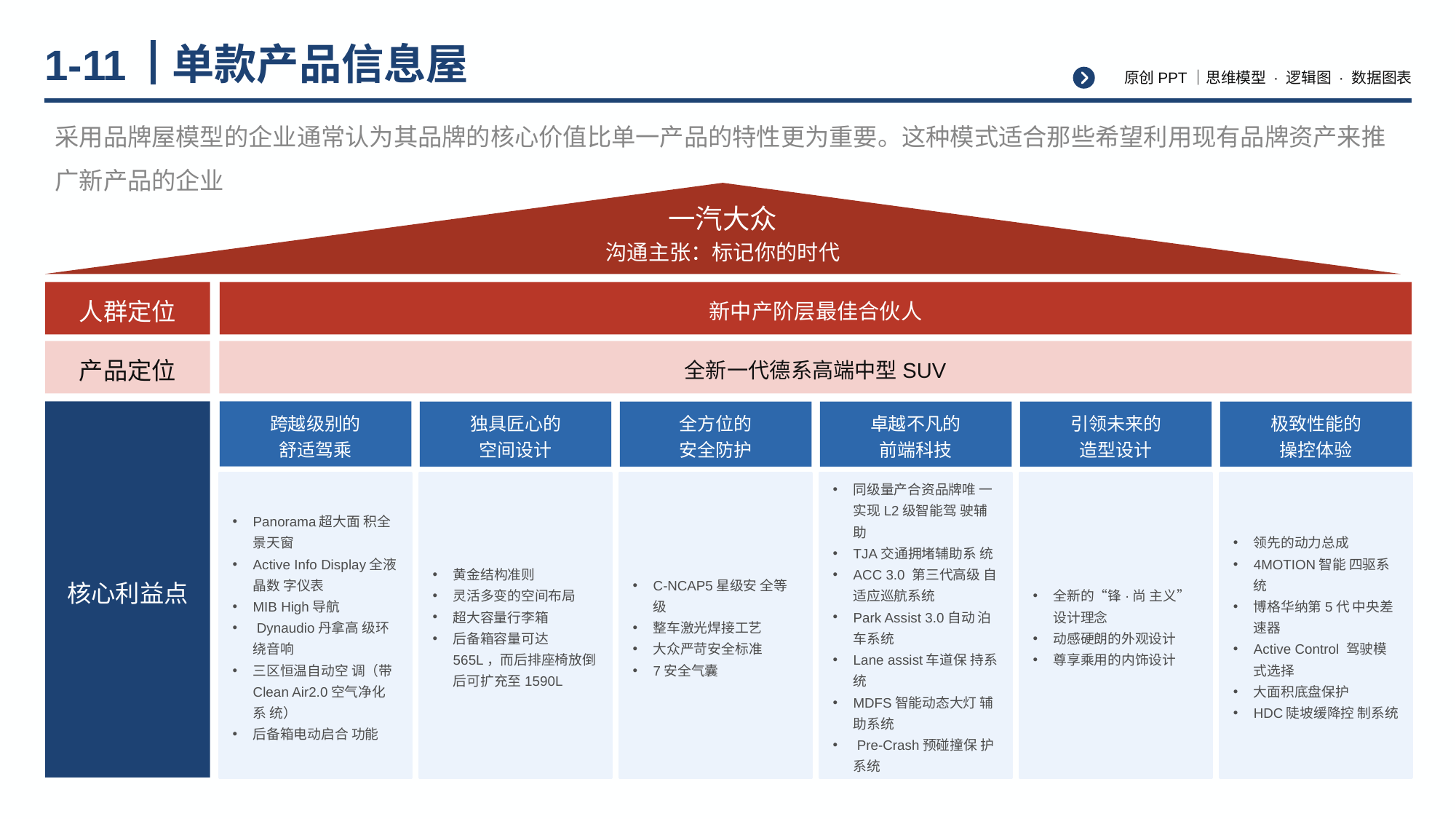

# 单款产品信息屋
1-11
采用品牌屋模型的企业通常认为其品牌的核心价值比单一产品的特性更为重要。这种模式适合那些希望利用现有品牌资产来推广新产品的企业

一汽大众
沟通主张：标记你的时代
人群定位
新中产阶层最佳合伙人
产品定位
全新一代德系高端中型SUV
核心利益点
跨越级别的
舒适驾乘
独具匠心的
空间设计
全方位的
安全防护
卓越不凡的
前端科技
引领未来的
造型设计
极致性能的
操控体验
Panorama超大面 积全景天窗
Active Info Display全液晶数 字仪表
MIB High导航
 Dynaudio丹拿高 级环绕音响
三区恒温自动空 调（带Clean Air2.0空气净化系 统）
后备箱电动启合 功能
黄金结构准则
灵活多变的空间布局
超大容量行李箱
后备箱容量可达565L，而后排座椅放倒后可扩充至1590L
C-NCAP5星级安 全等级
整车激光焊接工艺
大众严苛安全标准
7安全气囊
同级量产合资品牌唯 一实现L2级智能驾 驶辅助
TJA交通拥堵辅助系 统
ACC 3.0 第三代高级 自适应巡航系统
Park Assist 3.0自动 泊车系统
Lane assist车道保 持系统
MDFS智能动态大灯 辅助系统
 Pre-Crash预碰撞保 护系统
全新的“锋·尚 主义”设计理念
动感硬朗的外观设计
尊享乘用的内饰设计
领先的动力总成
4MOTION智能 四驱系统
博格华纳第5代 中央差速器
Active Control 驾驶模式选择
大面积底盘保护
HDC陡坡缓降控 制系统